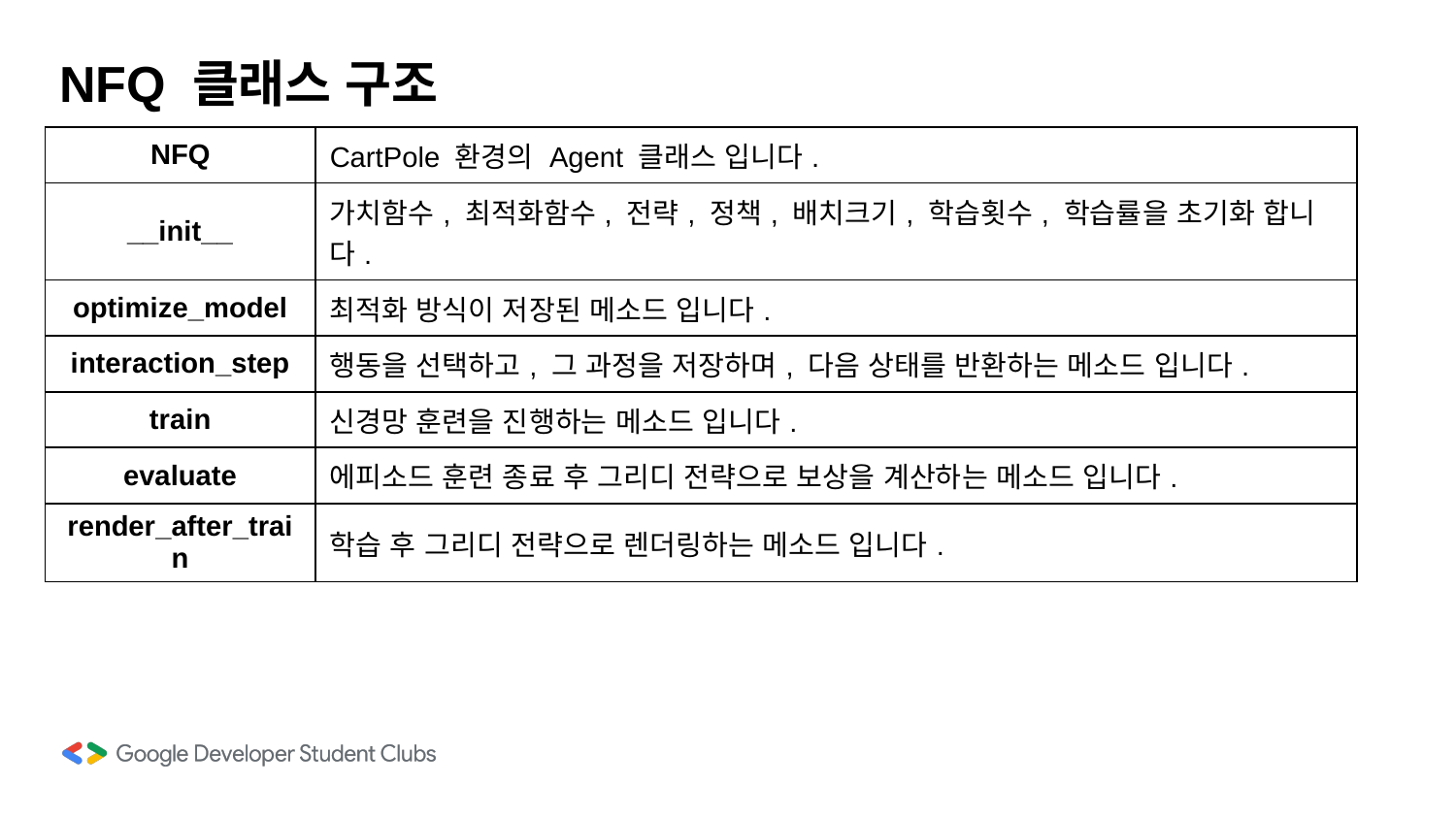

# NFQ 클래스 구조
| NFQ | CartPole 환경의 Agent 클래스 입니다. |
| --- | --- |
| \_\_init\_\_ | 가치함수, 최적화함수, 전략, 정책, 배치크기, 학습횟수, 학습률을 초기화 합니다. |
| optimize\_model | 최적화 방식이 저장된 메소드 입니다. |
| interaction\_step | 행동을 선택하고, 그 과정을 저장하며, 다음 상태를 반환하는 메소드 입니다. |
| train | 신경망 훈련을 진행하는 메소드 입니다. |
| evaluate | 에피소드 훈련 종료 후 그리디 전략으로 보상을 계산하는 메소드 입니다. |
| render\_after\_train | 학습 후 그리디 전략으로 렌더링하는 메소드 입니다. |